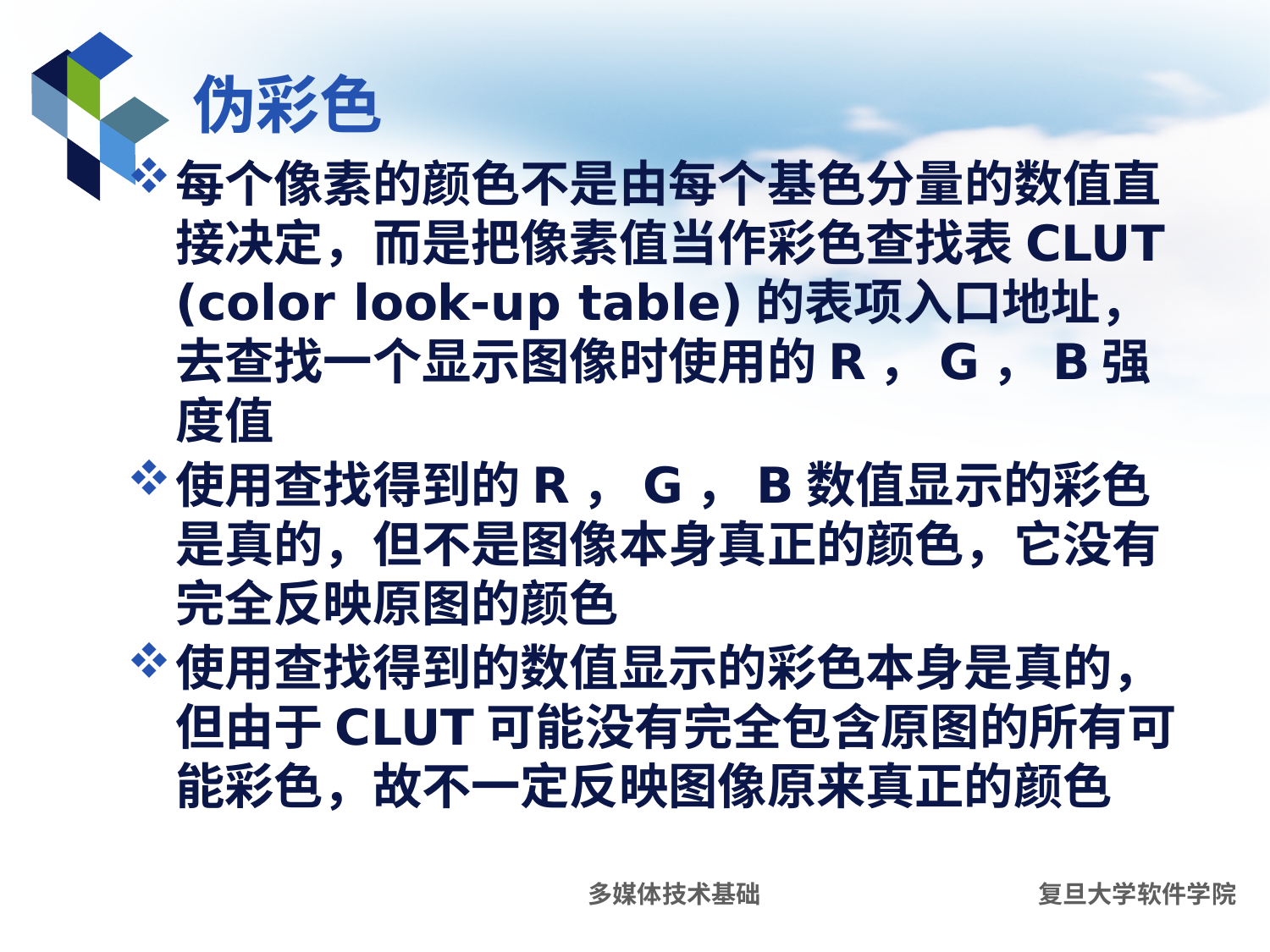

# 伪彩色
每个像素的颜色不是由每个基色分量的数值直接决定，而是把像素值当作彩色查找表CLUT (color look-up table)的表项入口地址，去查找一个显示图像时使用的R，G，B强度值
使用查找得到的R，G，B数值显示的彩色是真的，但不是图像本身真正的颜色，它没有完全反映原图的颜色
使用查找得到的数值显示的彩色本身是真的，但由于CLUT可能没有完全包含原图的所有可能彩色，故不一定反映图像原来真正的颜色
多媒体技术基础